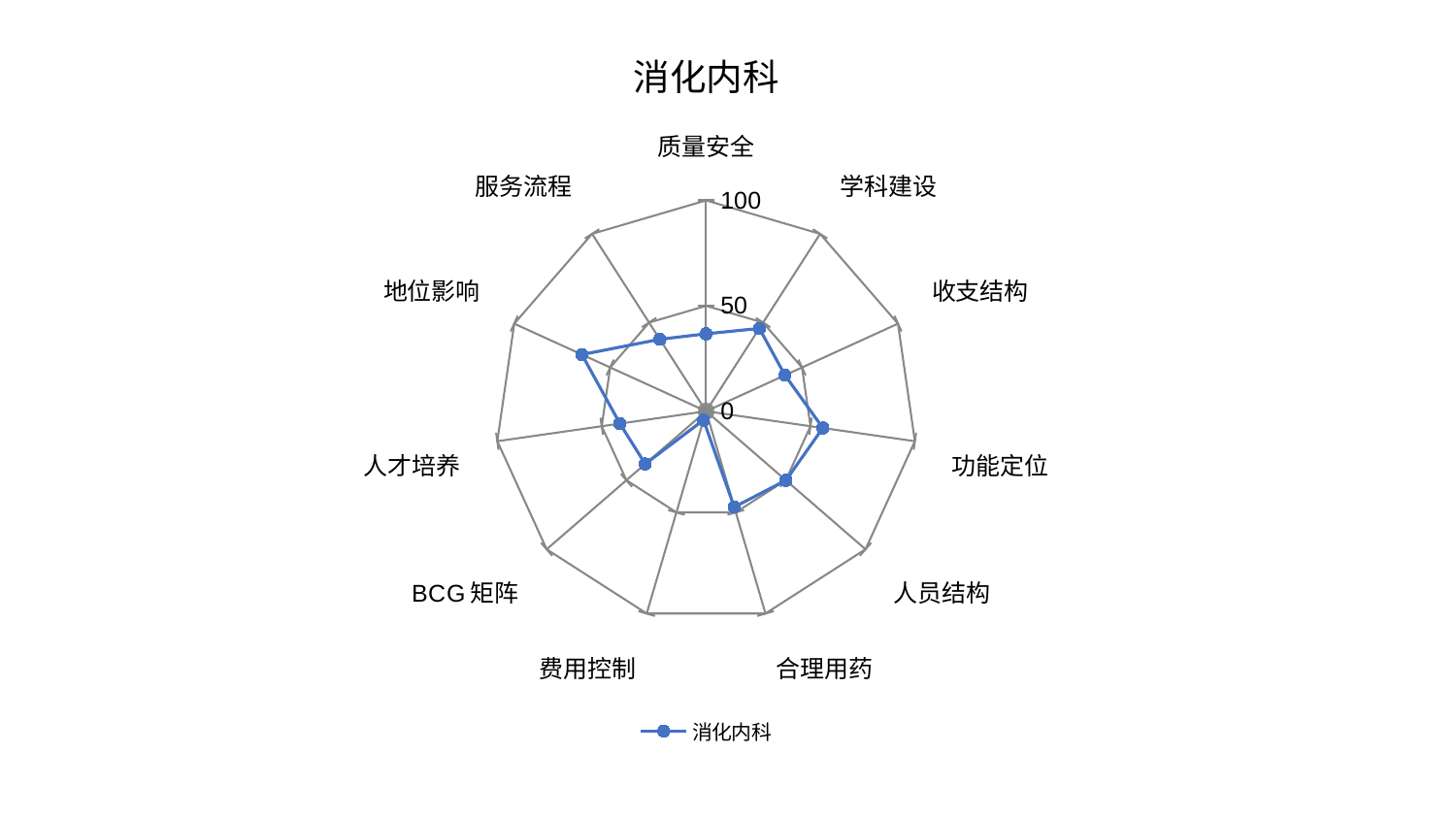

### Chart: 消化内科

| Category | 消化内科 |
|---|---|
| 质量安全 | 36.73039834398852 |
| 学科建设 | 46.70003942535918 |
| 收支结构 | 41.110179421675966 |
| 功能定位 | 55.94417701814053 |
| 人员结构 | 50.05791610271096 |
| 合理用药 | 47.37216783474846 |
| 费用控制 | 4.385701065699905 |
| BCG矩阵 | 38.201242750594105 |
| 人才培养 | 41.3053616684925 |
| 地位影响 | 64.71201575794782 |
| 服务流程 | 40.56735562646109 |
150